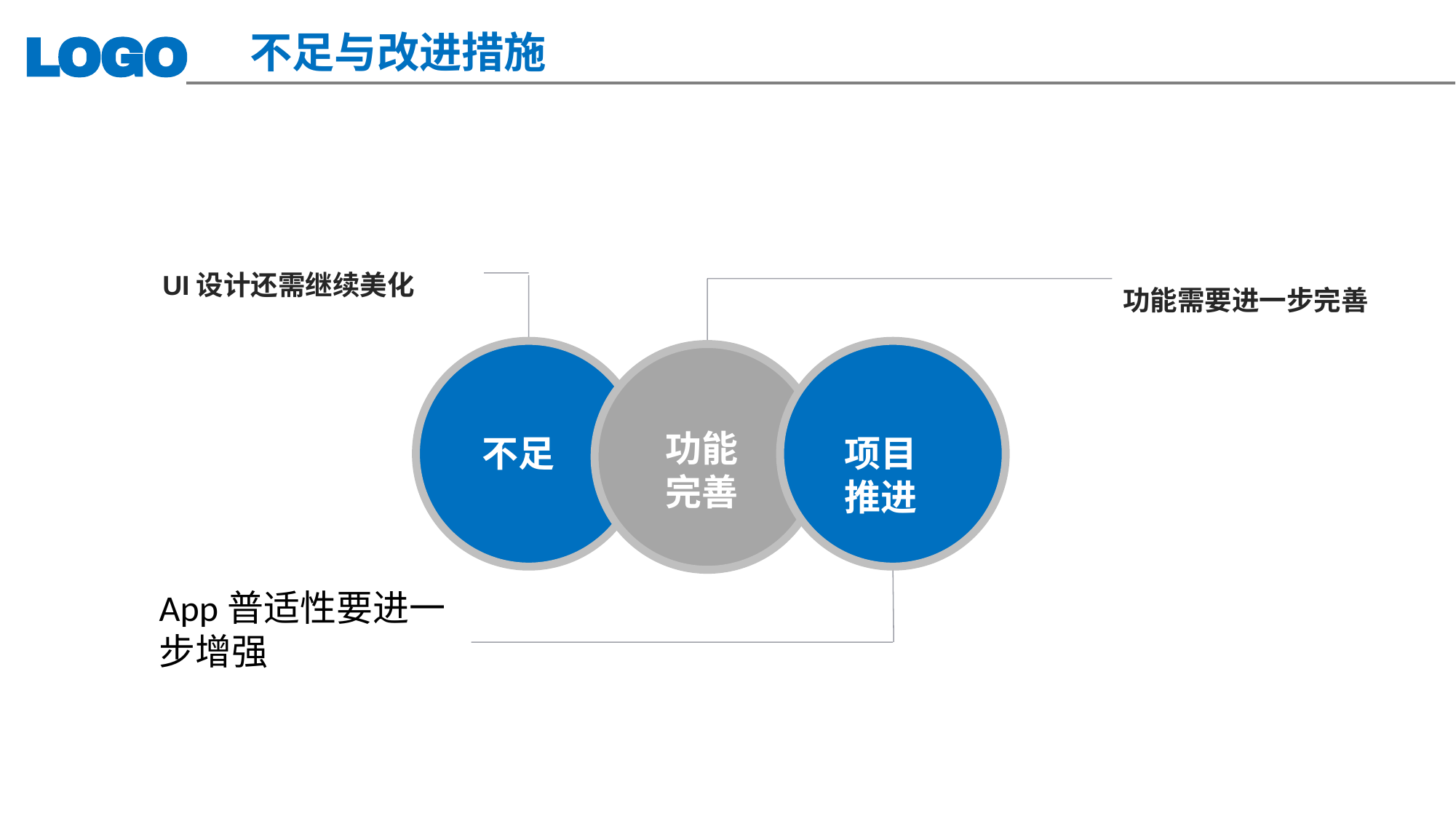

不足与改进措施
UI设计还需继续美化
功能需要进一步完善

不足

项目
推进

功能
完善
App普适性要进一步增强